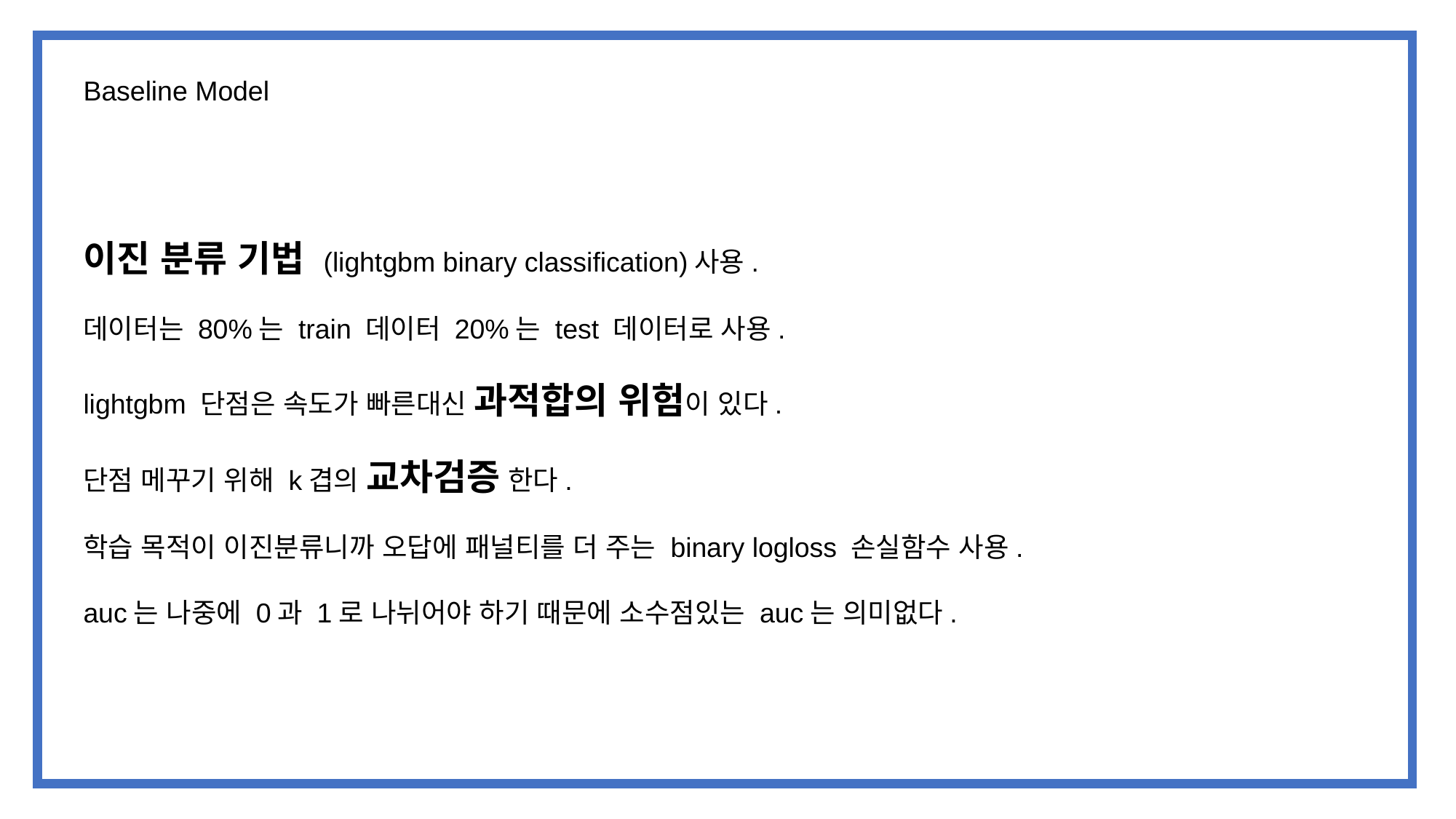

Baseline Model
이진 분류 기법 (lightgbm binary classification)사용.

데이터는 80%는 train 데이터 20%는 test 데이터로 사용.

lightgbm 단점은 속도가 빠른대신 과적합의 위험이 있다.

단점 메꾸기 위해 k겹의 교차검증 한다.

학습 목적이 이진분류니까 오답에 패널티를 더 주는 binary logloss 손실함수 사용.

auc는 나중에 0과 1로 나뉘어야 하기 때문에 소수점있는 auc는 의미없다.